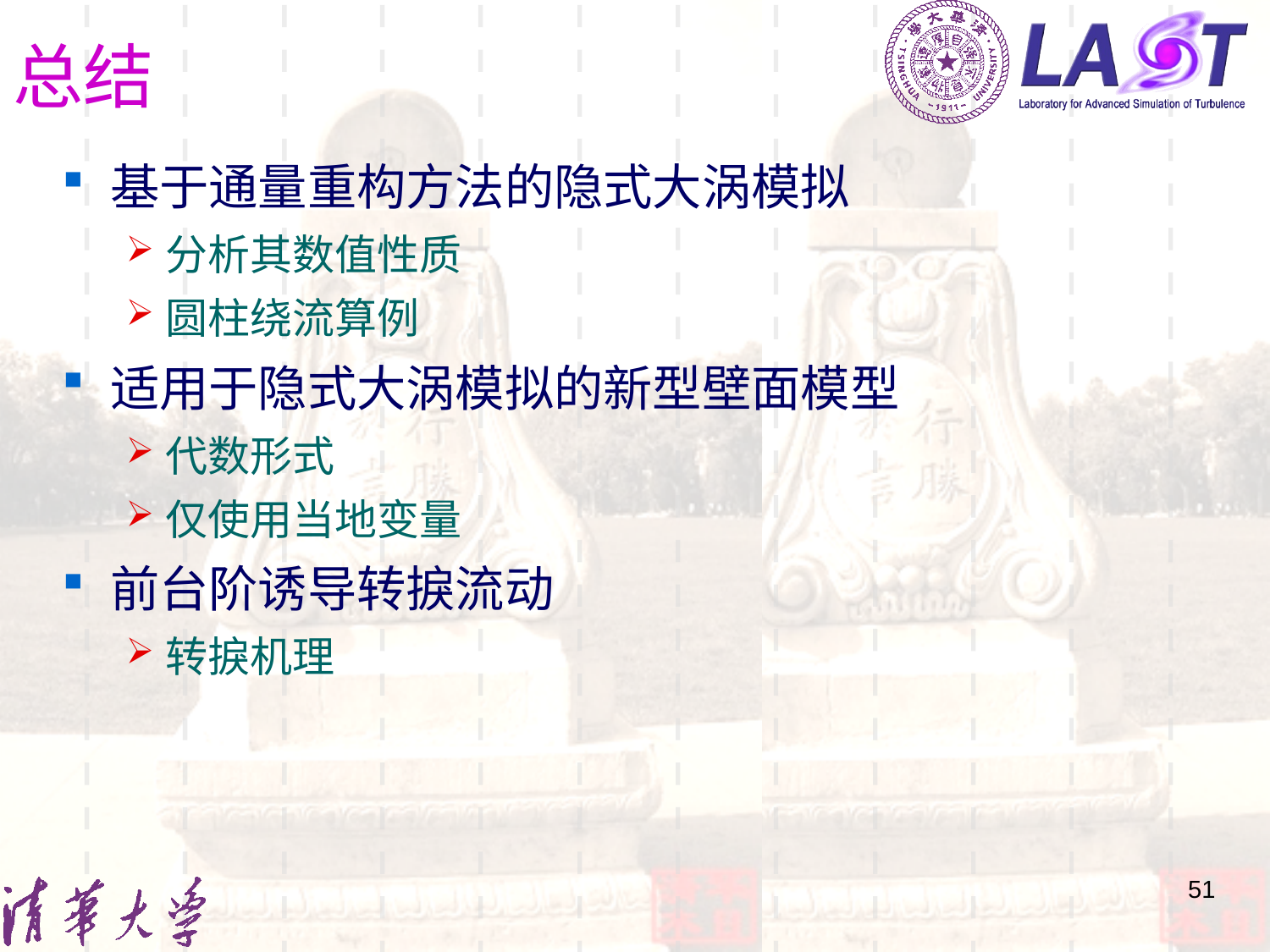

# 总结
基于通量重构方法的隐式大涡模拟
分析其数值性质
圆柱绕流算例
适用于隐式大涡模拟的新型壁面模型
代数形式
仅使用当地变量
前台阶诱导转捩流动
转捩机理
51